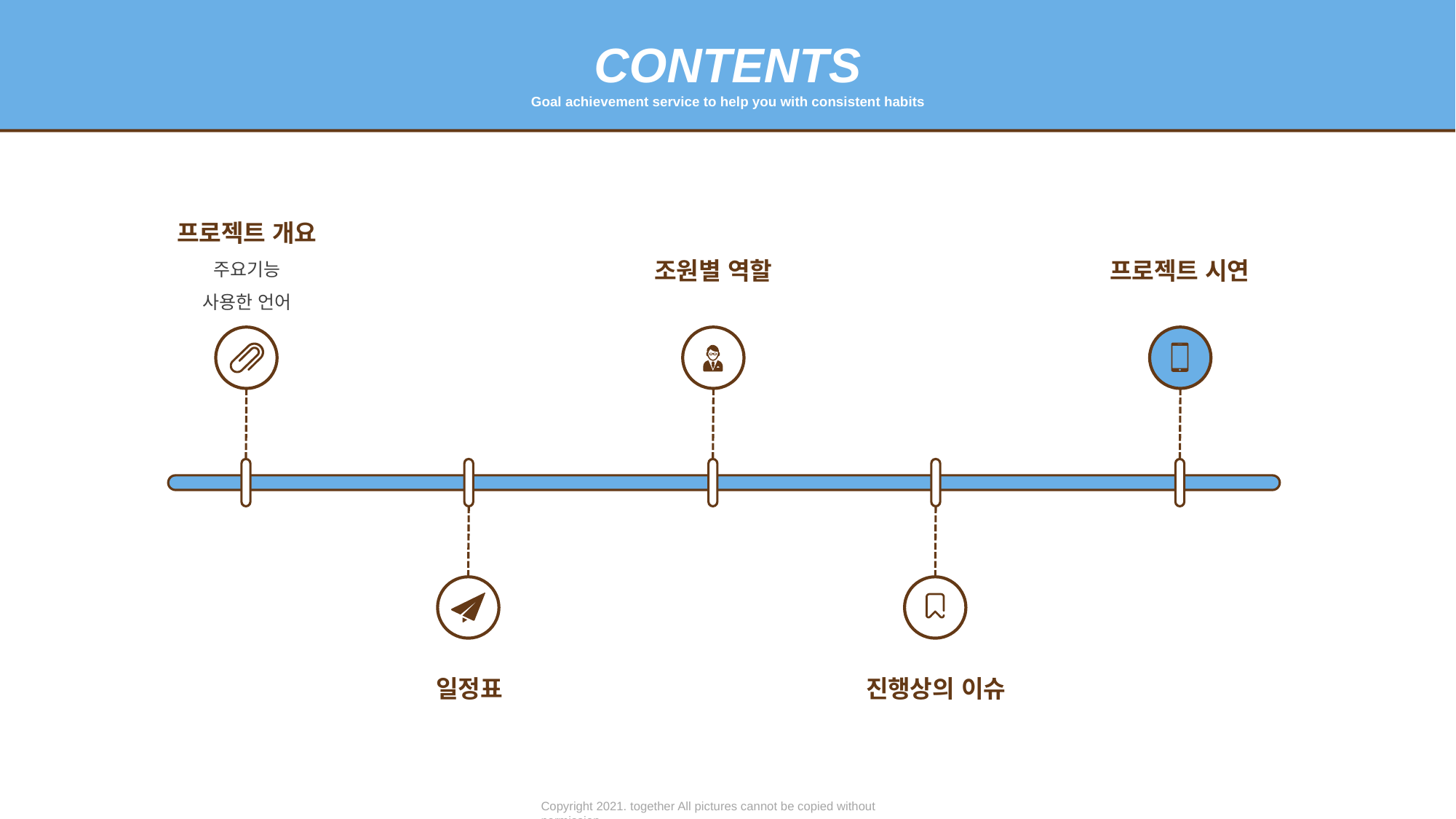

CONTENTS
Goal achievement service to help you with consistent habits
프로젝트 개요
주요기능
사용한 언어
조원별 역할
프로젝트 시연

진행상의 이슈
일정표